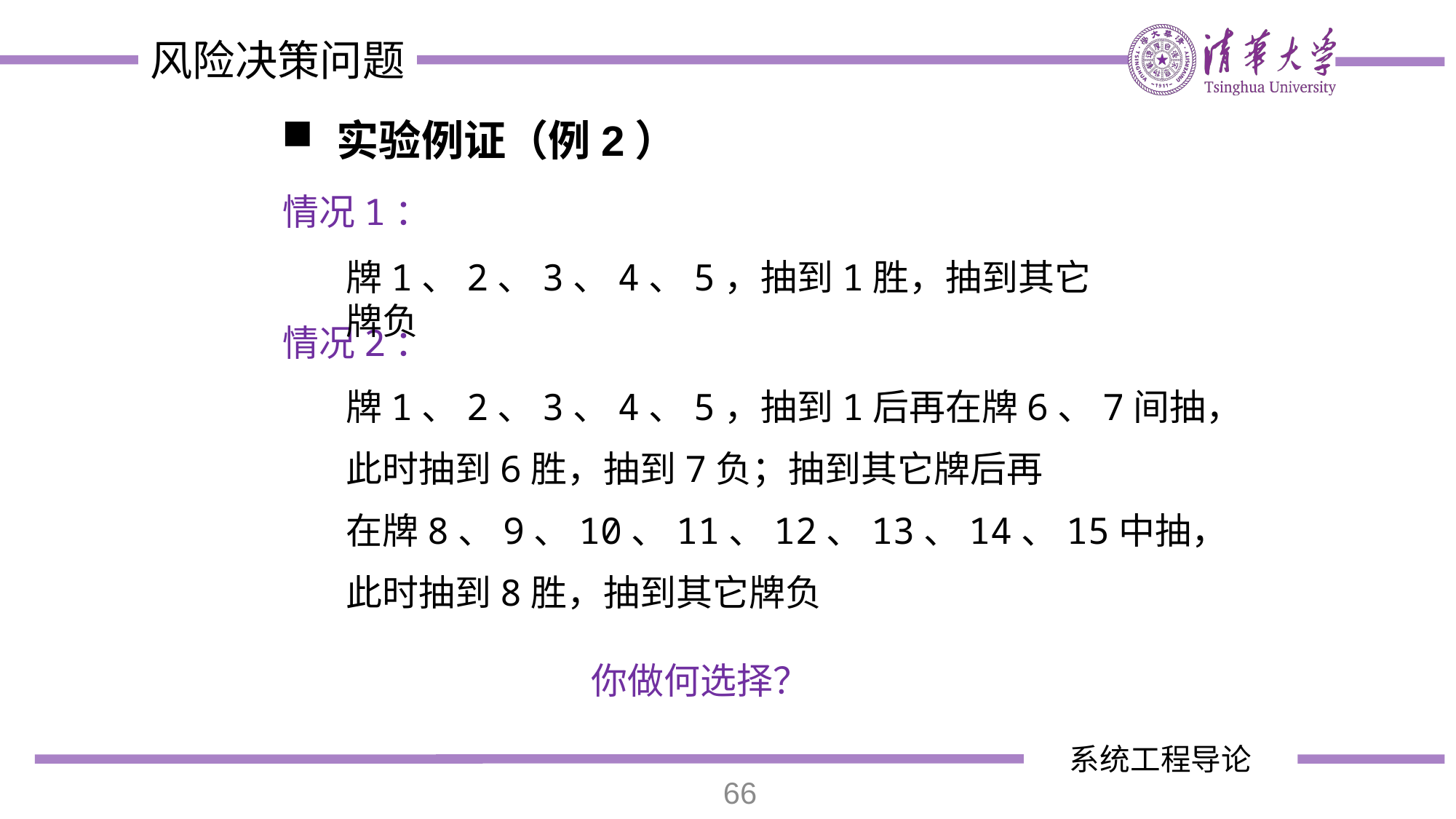

实验例证（例2）
情况1：
牌1、2、3、4、5，抽到1胜，抽到其它牌负
情况2：
牌1、2、3、4、5，抽到1后再在牌6、7间抽，
此时抽到6胜，抽到7负；抽到其它牌后再
在牌8、9、10、11、12、13、14、15中抽，
此时抽到8胜，抽到其它牌负
你做何选择？